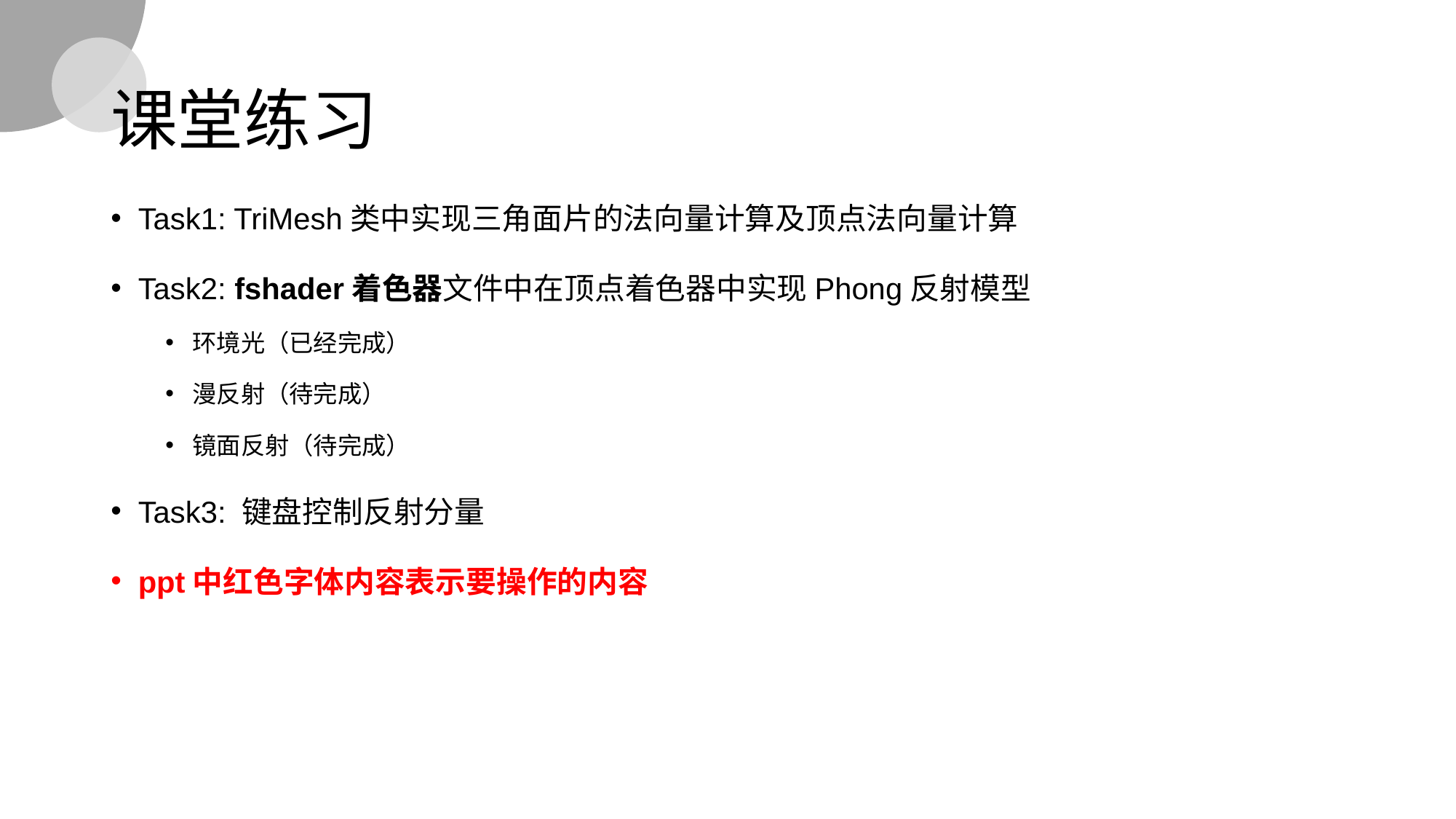

# 课堂练习
Task1: TriMesh类中实现三角面片的法向量计算及顶点法向量计算
Task2: fshader着色器文件中在顶点着色器中实现Phong反射模型
环境光（已经完成）
漫反射（待完成）
镜面反射（待完成）
Task3: 键盘控制反射分量
ppt中红色字体内容表示要操作的内容